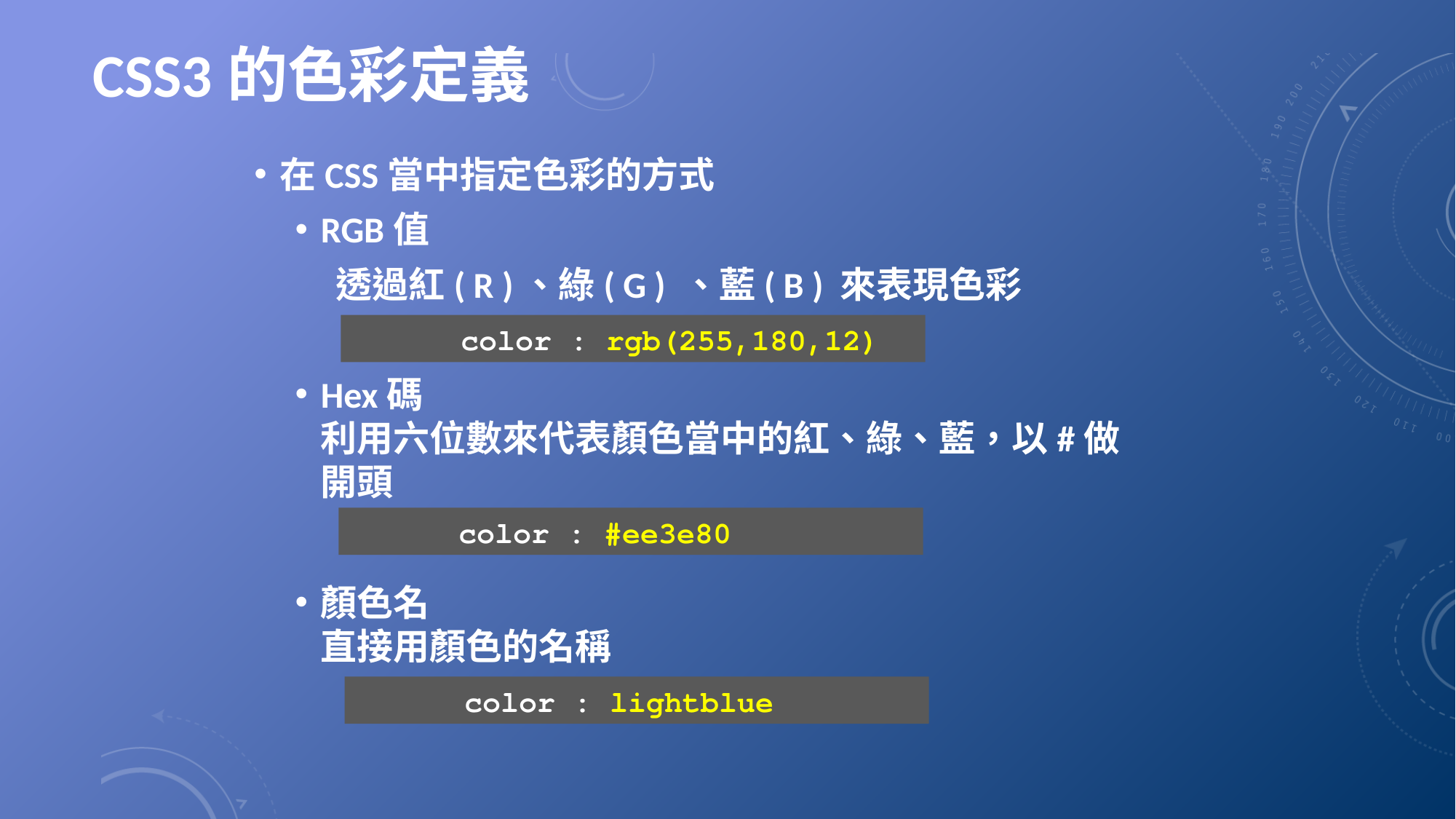

# CSS3的色彩定義
在CSS當中指定色彩的方式
RGB值
透過紅( R )、綠( G ) 、藍( B ) 來表現色彩

Hex碼
利用六位數來代表顏色當中的紅、綠、藍，以#做開頭

顏色名
直接用顏色的名稱
	color : rgb(255,180,12)
	color : #ee3e80
	color : lightblue